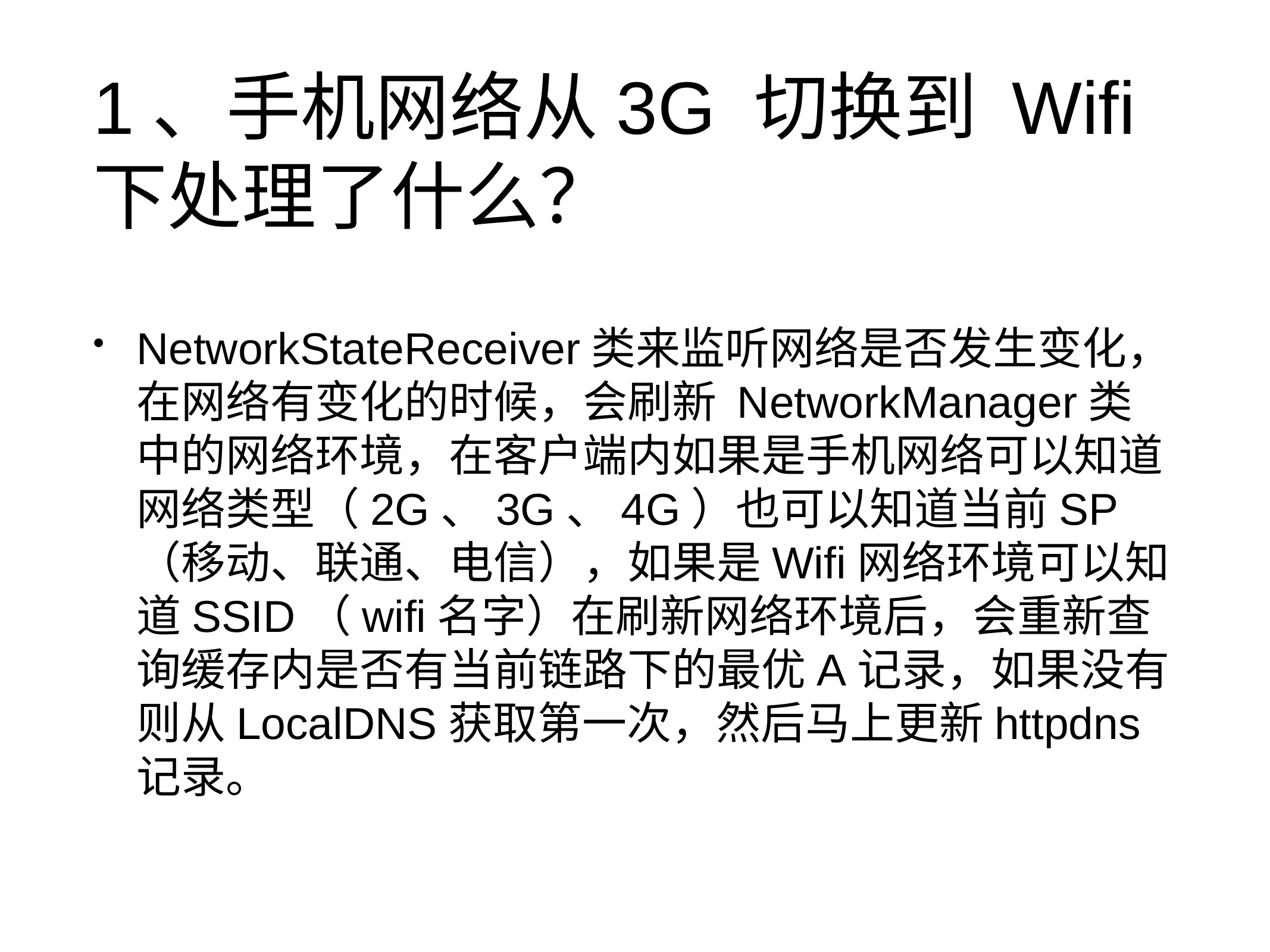

# 1、手机网络从3G 切换到 Wifi下处理了什么？
NetworkStateReceiver类来监听网络是否发生变化，在网络有变化的时候，会刷新 NetworkManager类中的网络环境，在客户端内如果是手机网络可以知道网络类型（2G、3G、4G）也可以知道当前SP（移动、联通、电信），如果是Wifi网络环境可以知道SSID（wifi名字）在刷新网络环境后，会重新查询缓存内是否有当前链路下的最优A记录，如果没有则从LocalDNS获取第一次，然后马上更新httpdns记录。